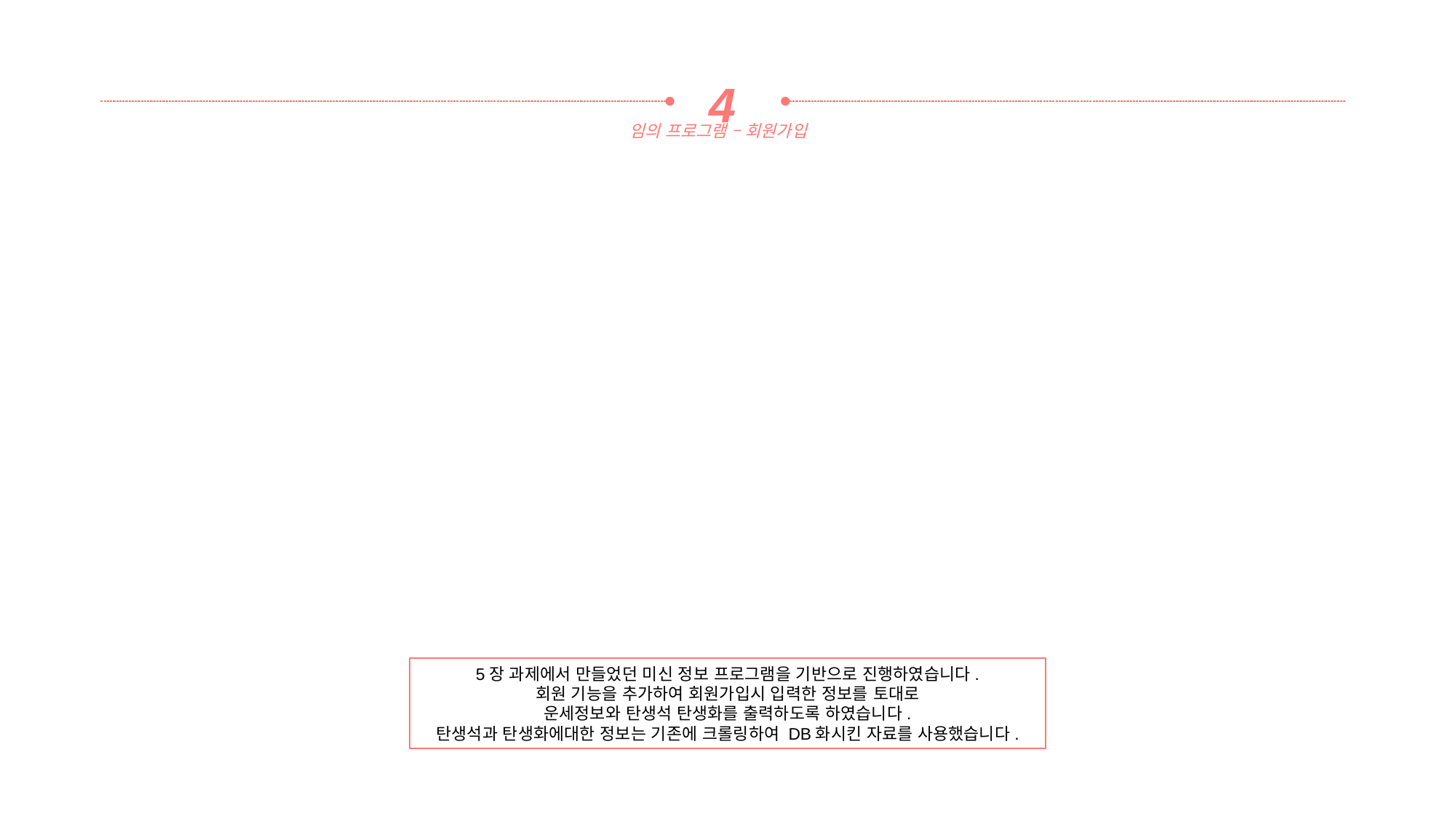

4
임의 프로그램 – 회원가입
5장 과제에서 만들었던 미신 정보 프로그램을 기반으로 진행하였습니다.
회원 기능을 추가하여 회원가입시 입력한 정보를 토대로
운세정보와 탄생석 탄생화를 출력하도록 하였습니다.
탄생석과 탄생화에대한 정보는 기존에 크롤링하여 DB화시킨 자료를 사용했습니다.